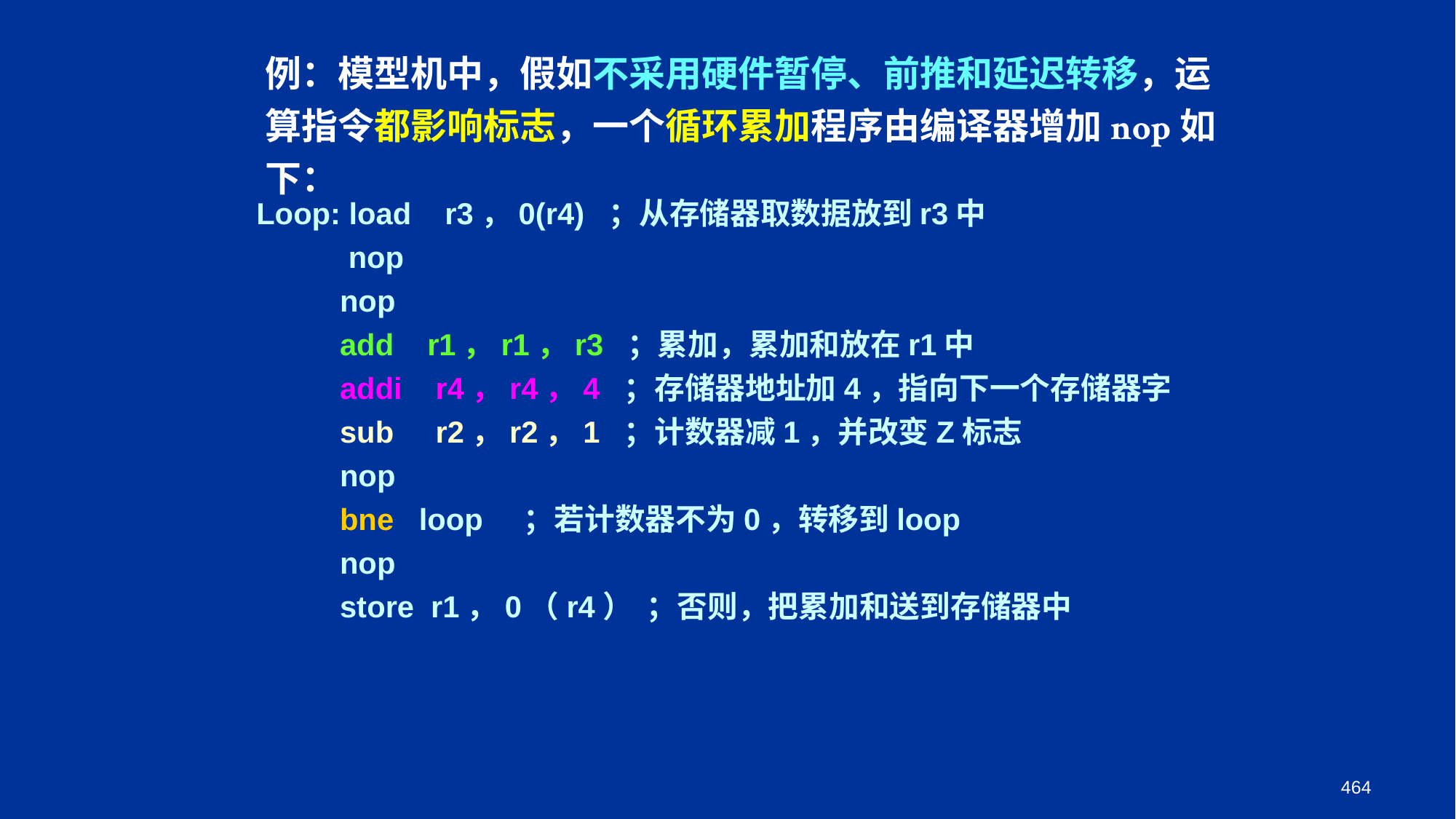

例：模型机中，假如不采用硬件暂停、前推和延迟转移，运算指令都影响标志，一个循环累加程序由编译器增加nop如下：
Loop: load    r3，0(r4)  ；从存储器取数据放到r3中
           nop
          nop
          add    r1，r1，r3  ；累加，累加和放在r1中
          addi    r4，r4，4  ；存储器地址加4，指向下一个存储器字
          sub     r2，r2，1  ；计数器减1，并改变Z标志
          nop
          bne   loop    ；若计数器不为0，转移到loop
          nop
          store  r1，0（r4）  ；否则，把累加和送到存储器中
464